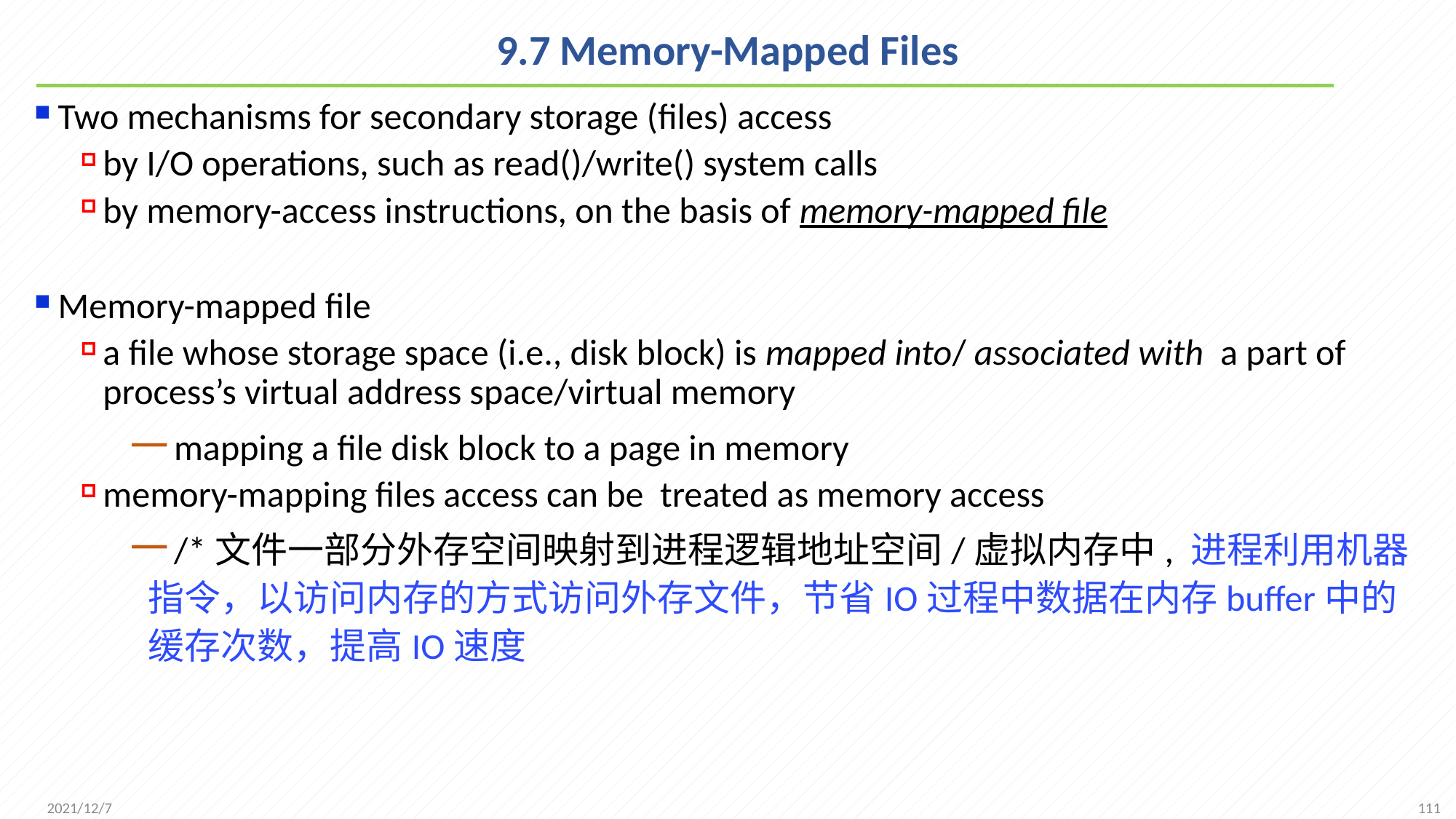

# 9.7 Memory-Mapped Files
Two mechanisms for secondary storage (files) access
by I/O operations, such as read()/write() system calls
by memory-access instructions, on the basis of memory-mapped file

Memory-mapped file
a file whose storage space (i.e., disk block) is mapped into/ associated with  a part of process’s virtual address space/virtual memory
mapping a file disk block to a page in memory
memory-mapping files access can be  treated as memory access
/*文件一部分外存空间映射到进程逻辑地址空间/虚拟内存中, 进程利用机器指令，以访问内存的方式访问外存文件，节省IO过程中数据在内存buffer中的缓存次数，提高IO速度

111
2021/12/7